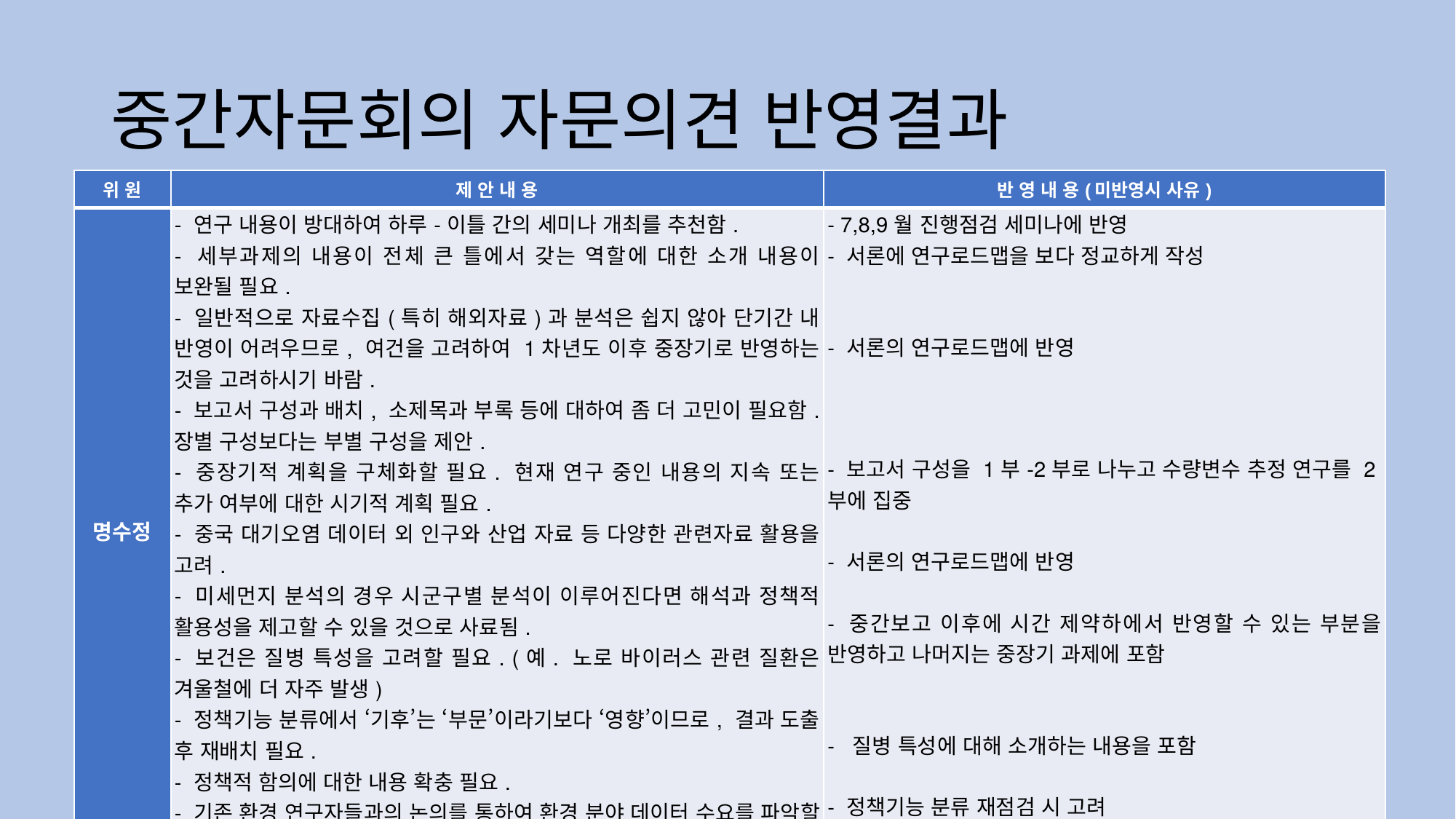

# 중간자문회의 자문의견 반영결과
| 위 원 | 제 안 내 용 | 반 영 내 용(미반영시 사유) |
| --- | --- | --- |
| 명수정 | - 연구 내용이 방대하여 하루-이틀 간의 세미나 개최를 추천함. - 세부과제의 내용이 전체 큰 틀에서 갖는 역할에 대한 소개 내용이 보완될 필요. - 일반적으로 자료수집(특히 해외자료)과 분석은 쉽지 않아 단기간 내 반영이 어려우므로, 여건을 고려하여 1차년도 이후 중장기로 반영하는 것을 고려하시기 바람.  - 보고서 구성과 배치, 소제목과 부록 등에 대하여 좀 더 고민이 필요함. 장별 구성보다는 부별 구성을 제안.  - 중장기적 계획을 구체화할 필요. 현재 연구 중인 내용의 지속 또는 추가 여부에 대한 시기적 계획 필요.   - 중국 대기오염 데이터 외 인구와 산업 자료 등 다양한 관련자료 활용을 고려.  - 미세먼지 분석의 경우 시군구별 분석이 이루어진다면 해석과 정책적 활용성을 제고할 수 있을 것으로 사료됨. - 보건은 질병 특성을 고려할 필요. (예. 노로 바이러스 관련 질환은 겨울철에 더 자주 발생) - 정책기능 분류에서 ‘기후’는 ‘부문’이라기보다 ‘영향’이므로, 결과 도출 후 재배치 필요.  - 정책적 함의에 대한 내용 확충 필요.  - 기존 환경 연구자들과의 논의를 통하여 환경 분야 데이터 수요를 파악할 필요. | - 7,8,9월 진행점검 세미나에 반영 - 서론에 연구로드맵을 보다 정교하게 작성 - 서론의 연구로드맵에 반영 - 보고서 구성을 1부-2부로 나누고 수량변수 추정 연구를 2부에 집중 - 서론의 연구로드맵에 반영 - 중간보고 이후에 시간 제약하에서 반영할 수 있는 부분을 반영하고 나머지는 중장기 과제에 포함 -  질병 특성에 대해 소개하는 내용을 포함 - 정책기능 분류 재점검 시 고려 - 보고서 결론에 반영 - 심층 설문조사를 추진할 계획 |
15